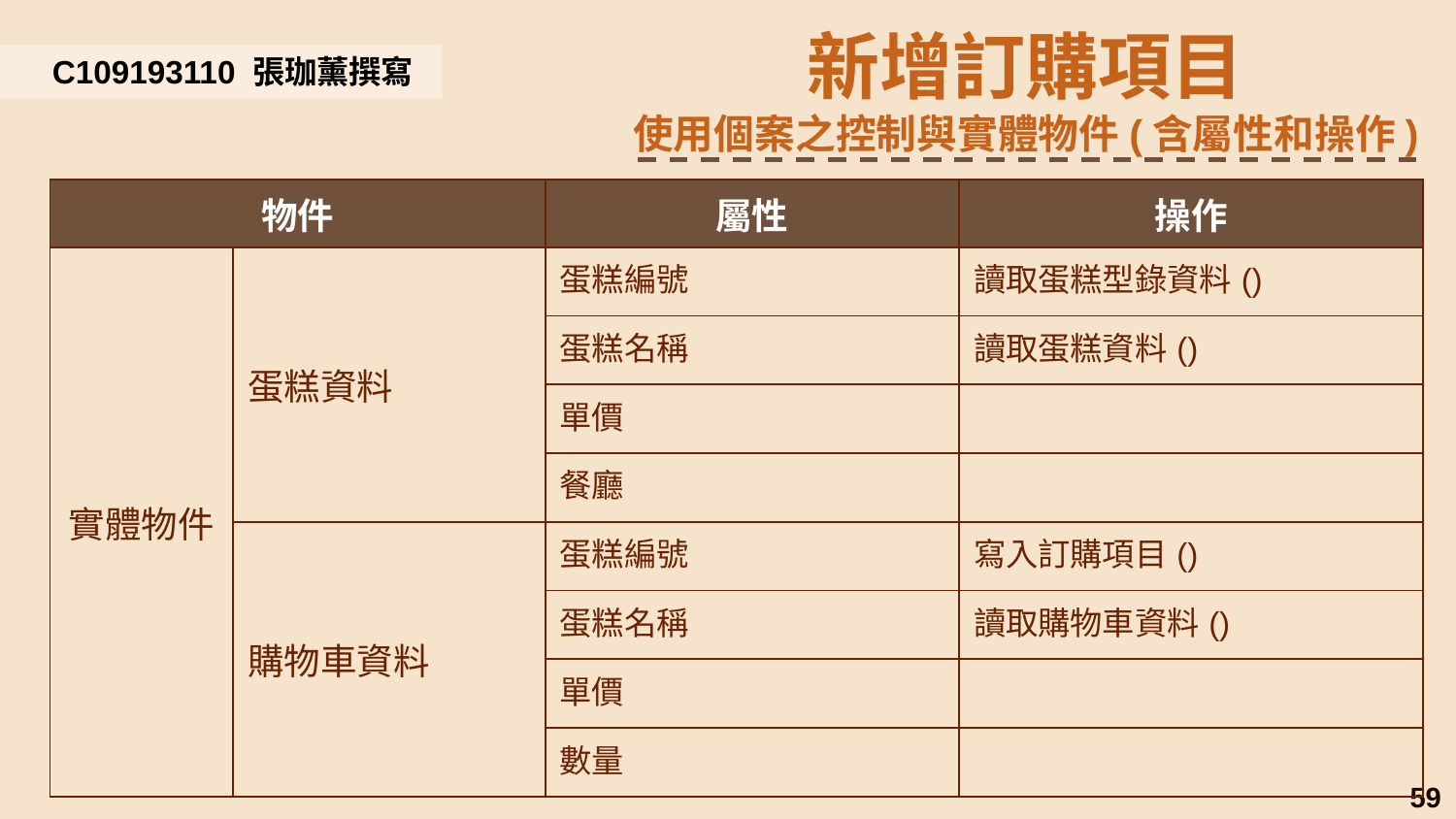

新增訂購項目
使用個案之控制與實體物件(含屬性和操作)

C109193110 張珈薰撰寫
| 物件 |  | 屬性 | 操作 |
| --- | --- | --- | --- |
| 實體物件 | 蛋糕資料 | 蛋糕編號 | 讀取蛋糕型錄資料() |
|  |  | 蛋糕名稱 | 讀取蛋糕資料() |
|  |  | 單價 |  |
|  |  | 餐廳 |  |
|  | 購物車資料 | 蛋糕編號 | 寫入訂購項目() |
|  |  | 蛋糕名稱 | 讀取購物車資料() |
|  |  | 單價 |  |
|  |  | 數量 |  |
59